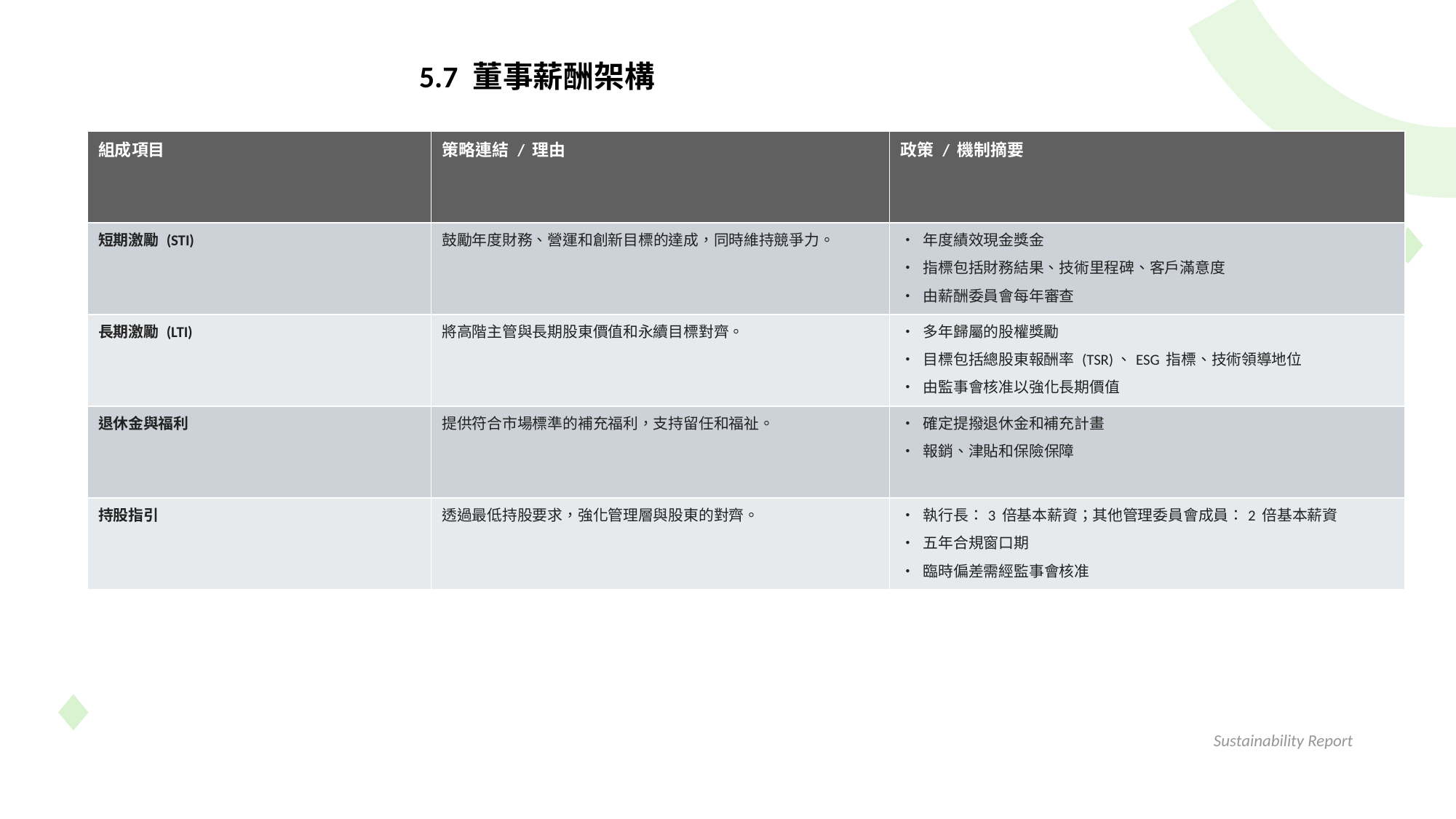

5.7 董事薪酬架構
| 組成項目 | 策略連結 / 理由 | 政策 / 機制摘要 |
| --- | --- | --- |
| 短期激勵 (STI) | 鼓勵年度財務、營運和創新目標的達成，同時維持競爭力。 | • 年度績效現金獎金 • 指標包括財務結果、技術里程碑、客戶滿意度 • 由薪酬委員會每年審查 |
| 長期激勵 (LTI) | 將高階主管與長期股東價值和永續目標對齊。 | • 多年歸屬的股權獎勵 • 目標包括總股東報酬率 (TSR)、ESG 指標、技術領導地位 • 由監事會核准以強化長期價值 |
| 退休金與福利 | 提供符合市場標準的補充福利，支持留任和福祉。 | • 確定提撥退休金和補充計畫 • 報銷、津貼和保險保障 |
| 持股指引 | 透過最低持股要求，強化管理層與股東的對齊。 | • 執行長：3 倍基本薪資；其他管理委員會成員：2 倍基本薪資 • 五年合規窗口期 • 臨時偏差需經監事會核准 |
Sustainability Report